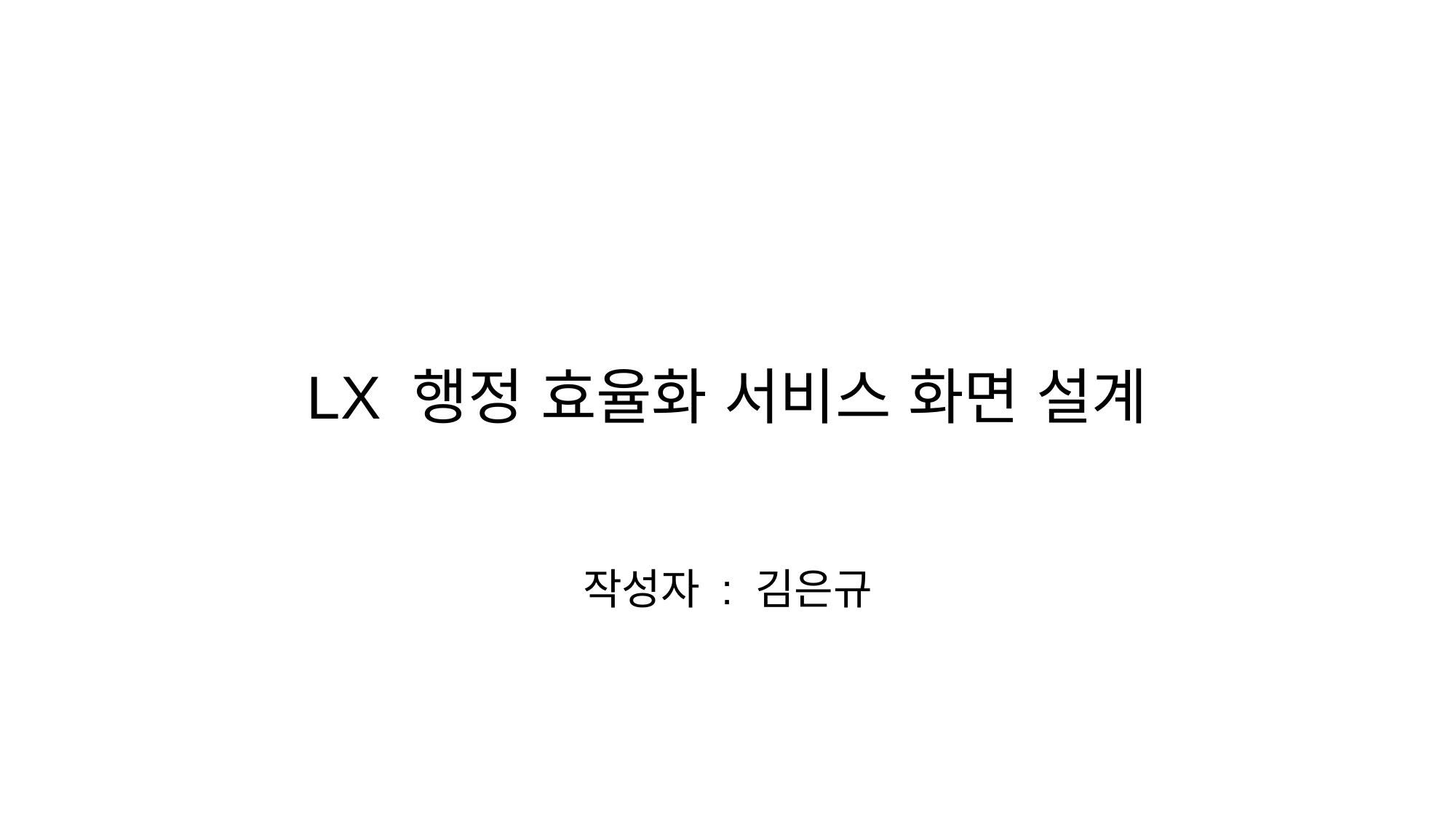

LX 행정 효율화 서비스 화면 설계
작성자 : 김은규